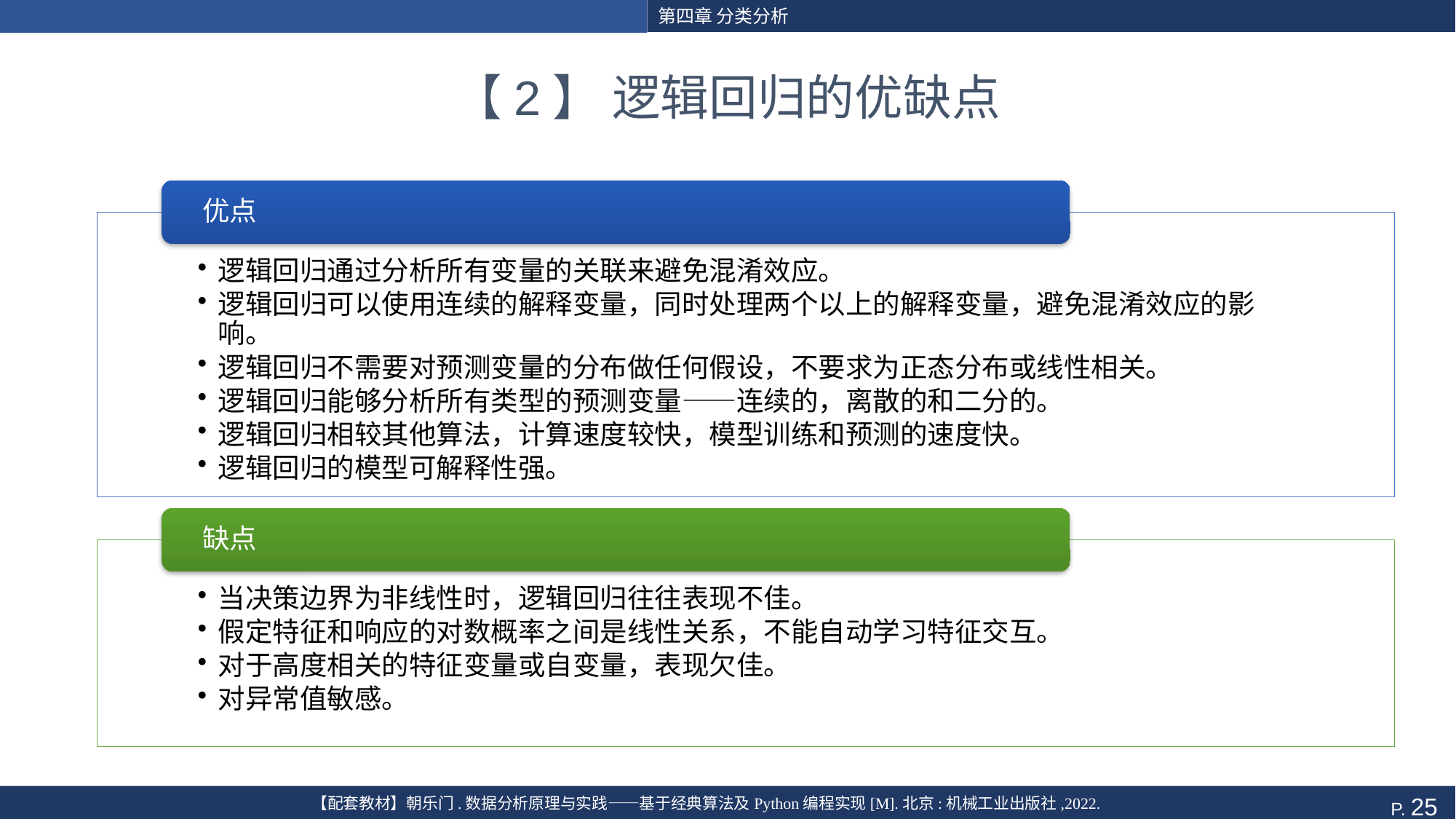

# 【2】 逻辑回归的优缺点
逻辑回归通过分析所有变量的关联来避免混淆效应。
逻辑回归可以使用连续的解释变量，同时处理两个以上的解释变量，避免混淆效应的影响。
逻辑回归不需要对预测变量的分布做任何假设，不要求为正态分布或线性相关。
逻辑回归能够分析所有类型的预测变量——连续的，离散的和二分的。
逻辑回归相较其他算法，计算速度较快，模型训练和预测的速度快。
逻辑回归的模型可解释性强。
优点
当决策边界为非线性时，逻辑回归往往表现不佳。
假定特征和响应的对数概率之间是线性关系，不能自动学习特征交互。
对于高度相关的特征变量或自变量，表现欠佳。
对异常值敏感。
缺点